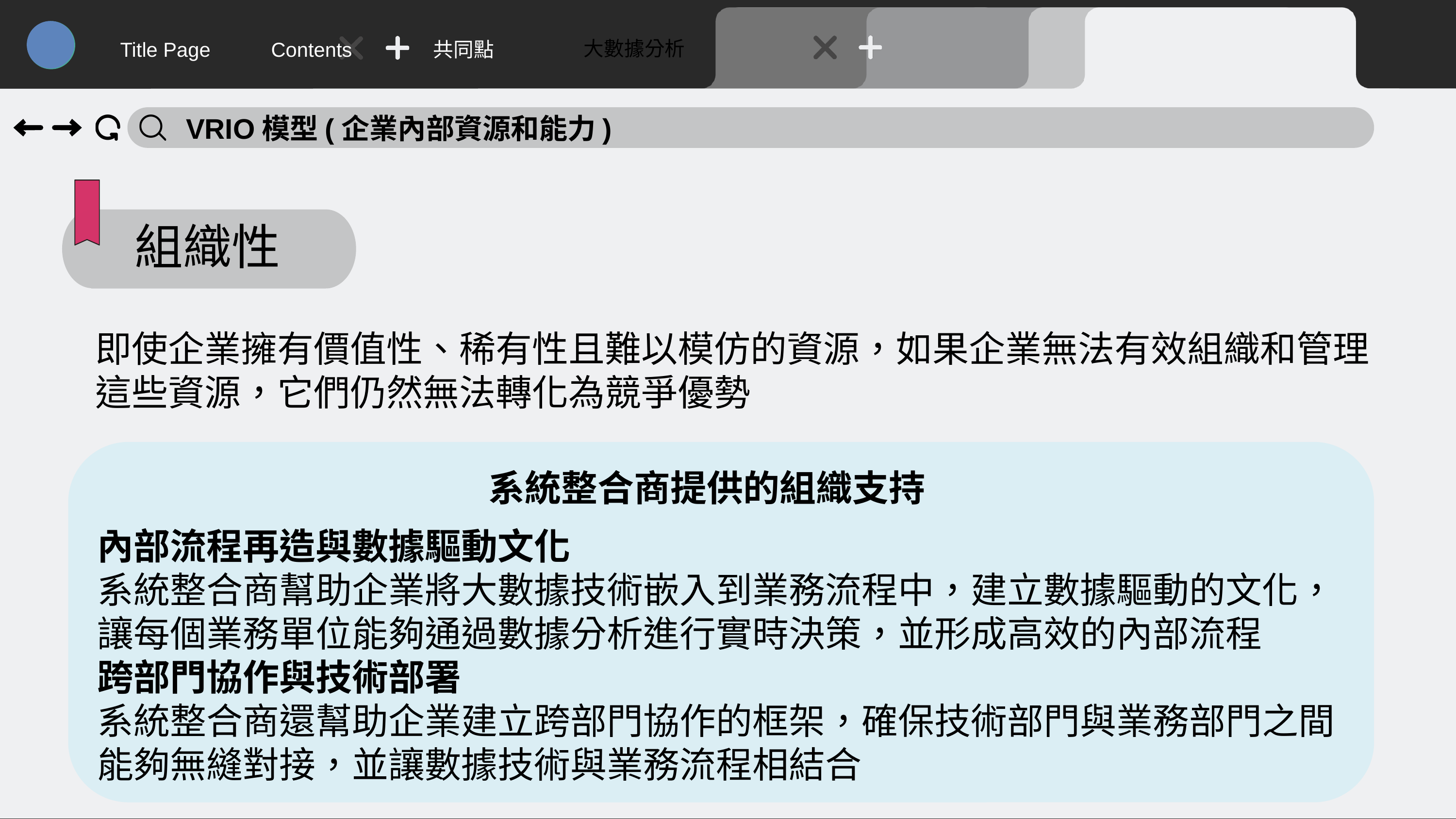

大數據分析
Title Page
Contents
共同點

VRIO模型(企業內部資源和能力)

組織性
即使企業擁有價值性、稀有性且難以模仿的資源，如果企業無法有效組織和管理這些資源，它們仍然無法轉化為競爭優勢

系統整合商提供的組織支持
內部流程再造與數據驅動文化
系統整合商幫助企業將大數據技術嵌入到業務流程中，建立數據驅動的文化，讓每個業務單位能夠通過數據分析進行實時決策，並形成高效的內部流程
跨部門協作與技術部署
系統整合商還幫助企業建立跨部門協作的框架，確保技術部門與業務部門之間能夠無縫對接，並讓數據技術與業務流程相結合
37